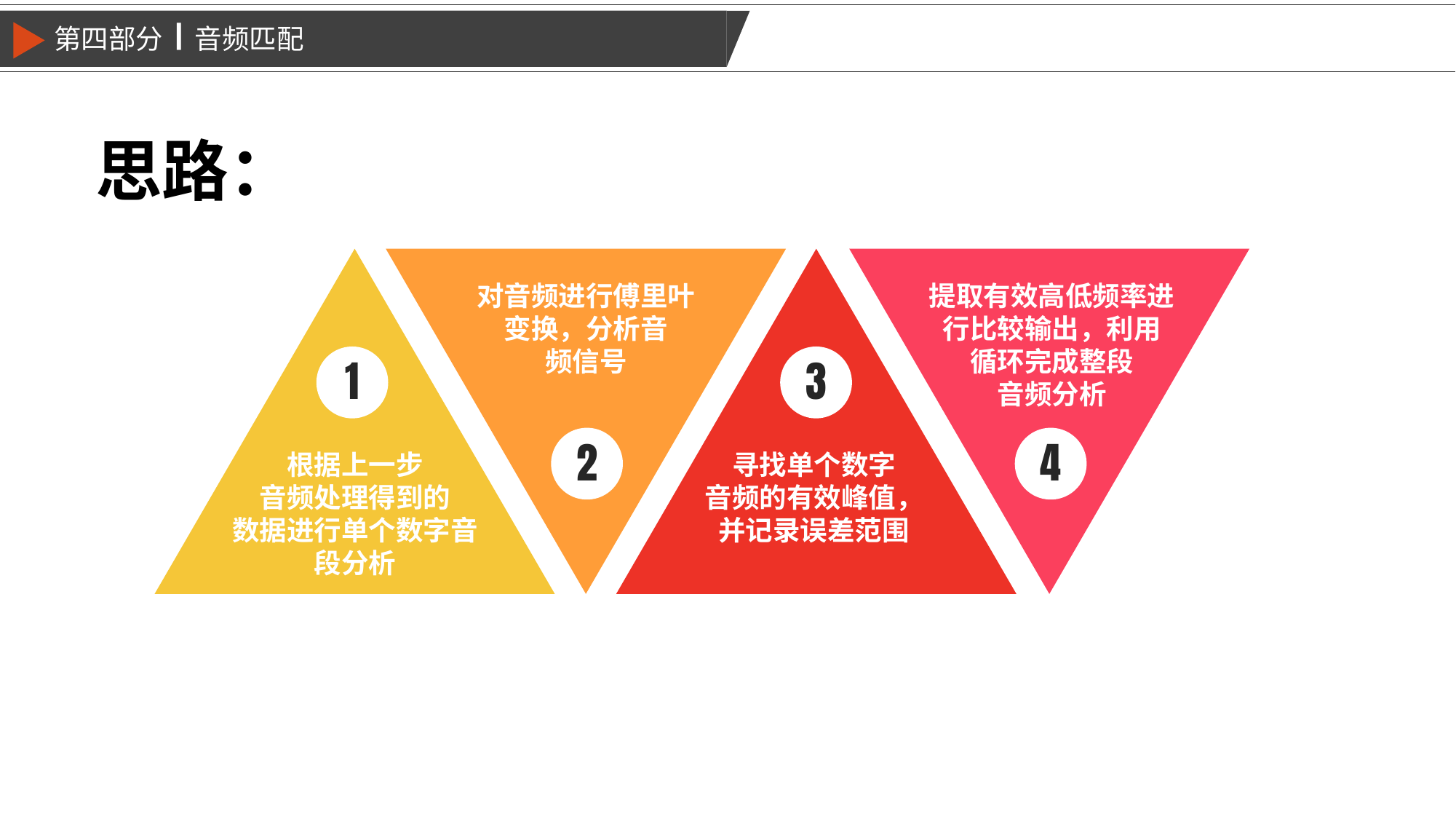

第四部分 | 音频匹配

思路：

对音频进行傅里叶
变换，分析音
频信号
提取有效高低频率进行比较输出，利用
循环完成整段
音频分析
1
3
2
4
根据上一步
音频处理得到的
数据进行单个数字音段分析
寻找单个数字
音频的有效峰值，
并记录误差范围